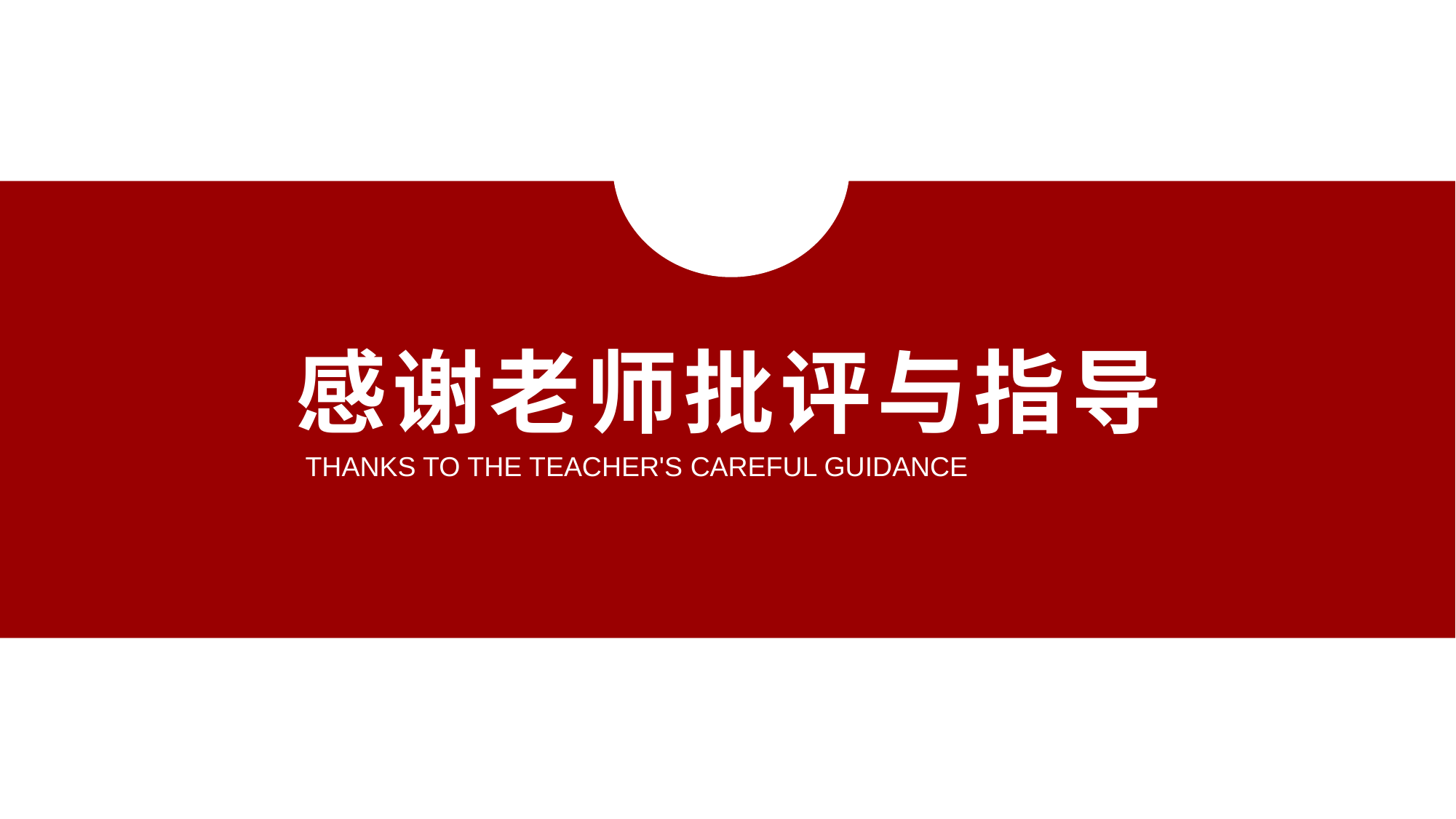

感谢老师批评与指导
THANKS TO THE TEACHER'S CAREFUL GUIDANCE